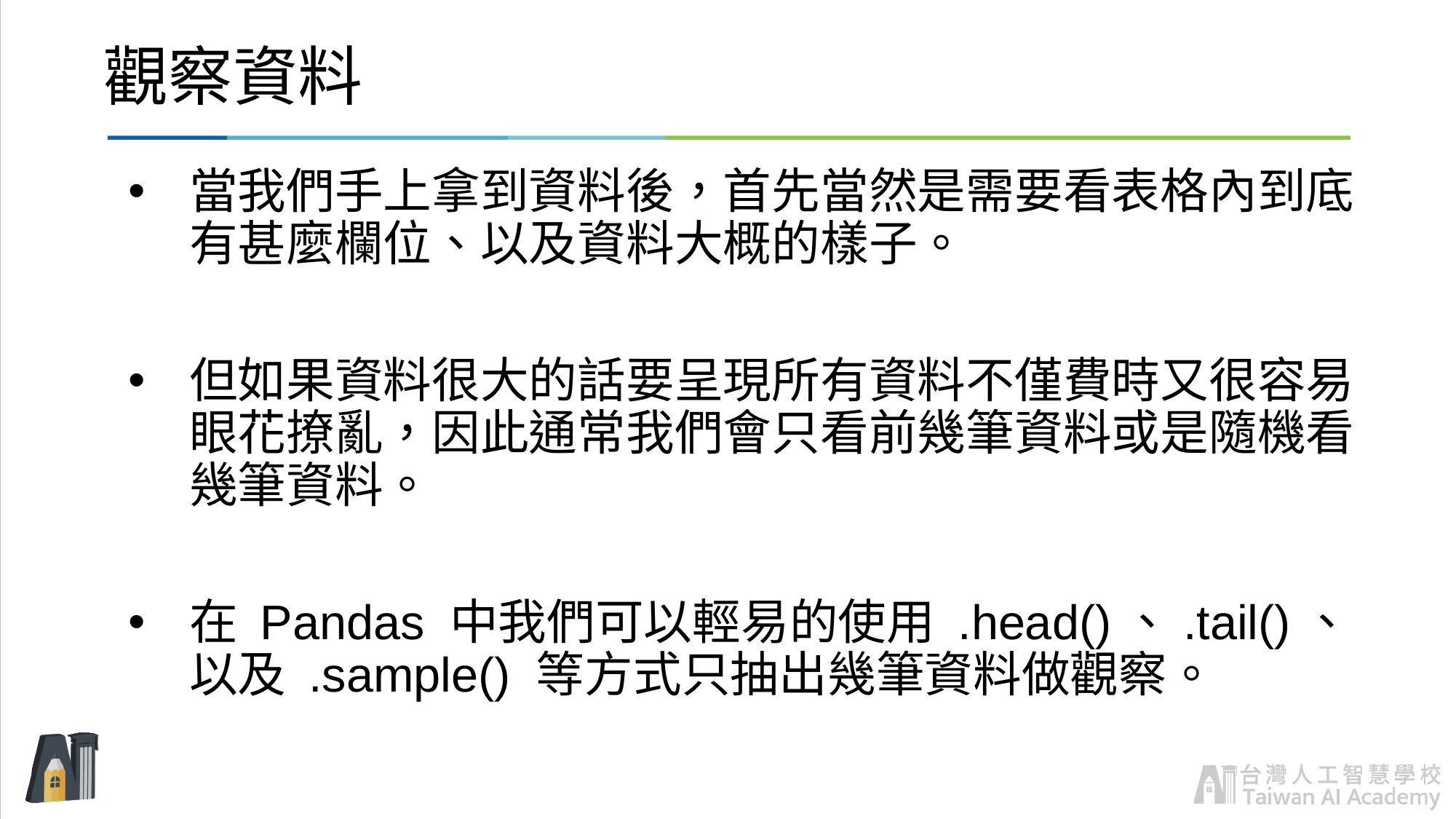

# 觀察資料
當我們手上拿到資料後，首先當然是需要看表格內到底有甚麼欄位、以及資料大概的樣子。

但如果資料很大的話要呈現所有資料不僅費時又很容易眼花撩亂，因此通常我們會只看前幾筆資料或是隨機看幾筆資料。

在 Pandas 中我們可以輕易的使用 .head()、.tail()、以及 .sample() 等方式只抽出幾筆資料做觀察。